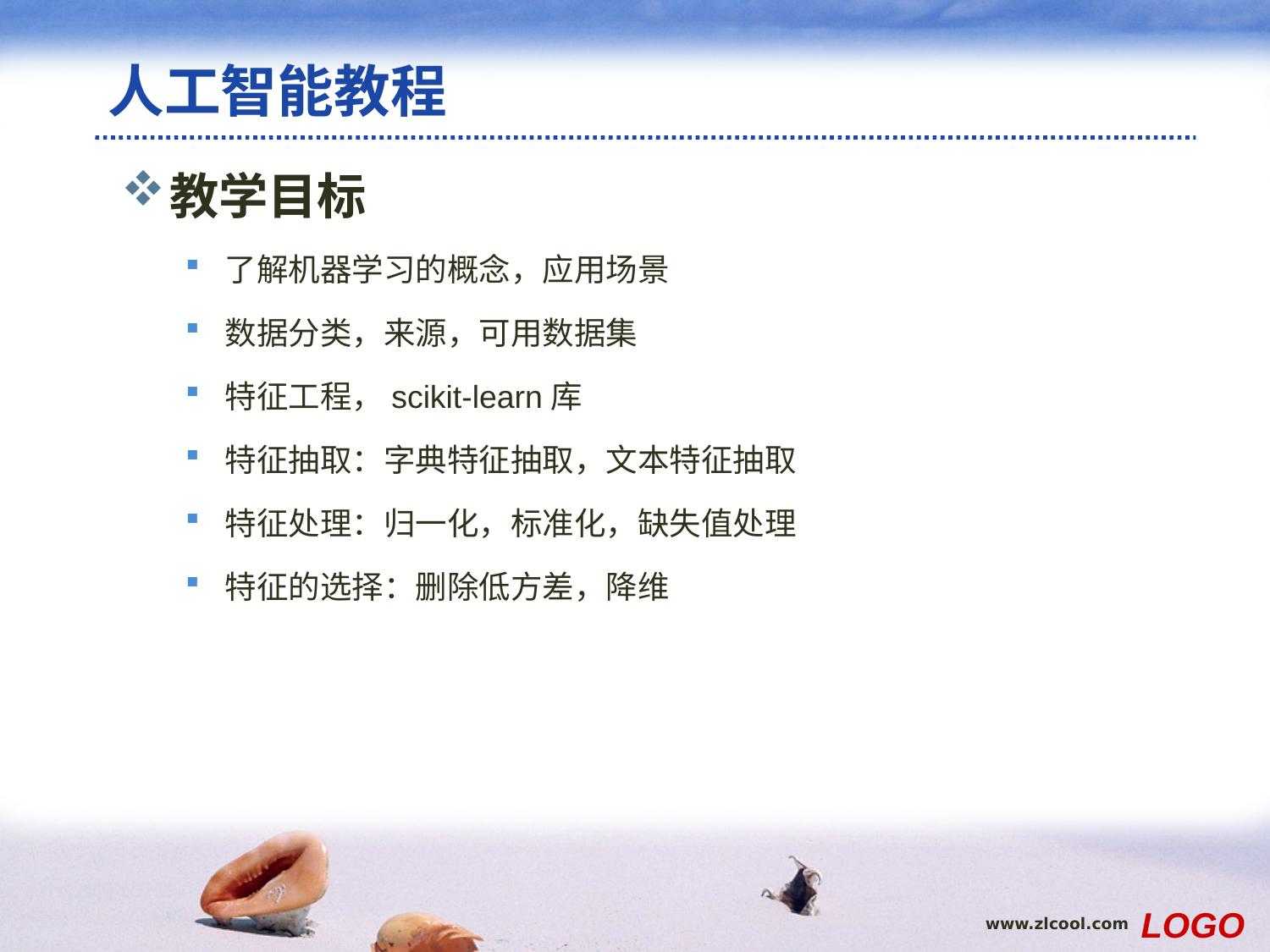

# 人工智能教程
教学目标
了解机器学习的概念，应用场景
数据分类，来源，可用数据集
特征工程，scikit-learn库
特征抽取：字典特征抽取，文本特征抽取
特征处理：归一化，标准化，缺失值处理
特征的选择：删除低方差，降维

LOGO
www.zlcool.com